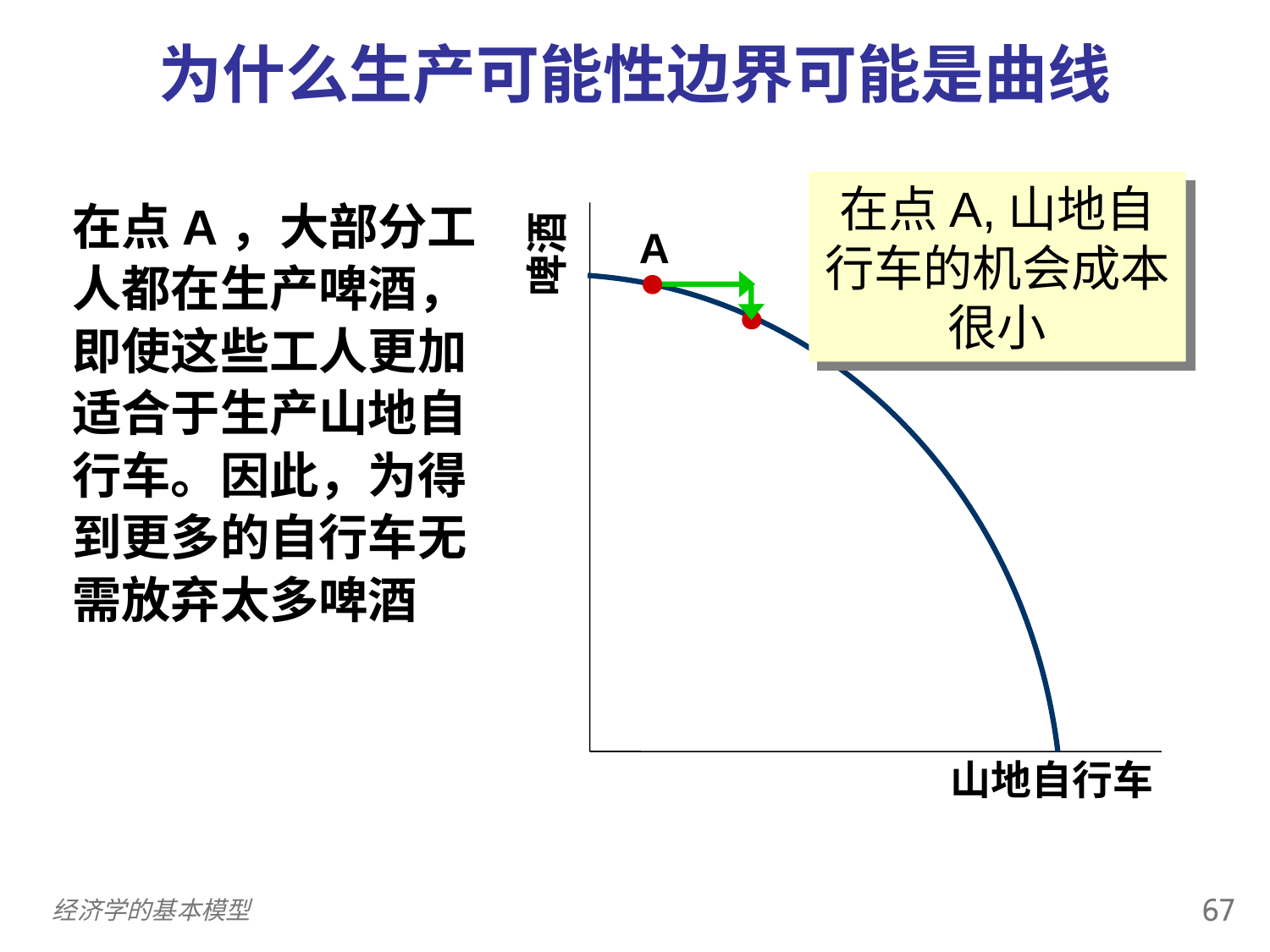

为什么生产可能性边界可能是曲线
在点A,山地自行车的机会成本很小
在点A，大部分工人都在生产啤酒，即使这些工人更加适合于生产山地自行车。因此，为得到更多的自行车无需放弃太多啤酒

A
啤酒

山地自行车
67
经济学的基本模型